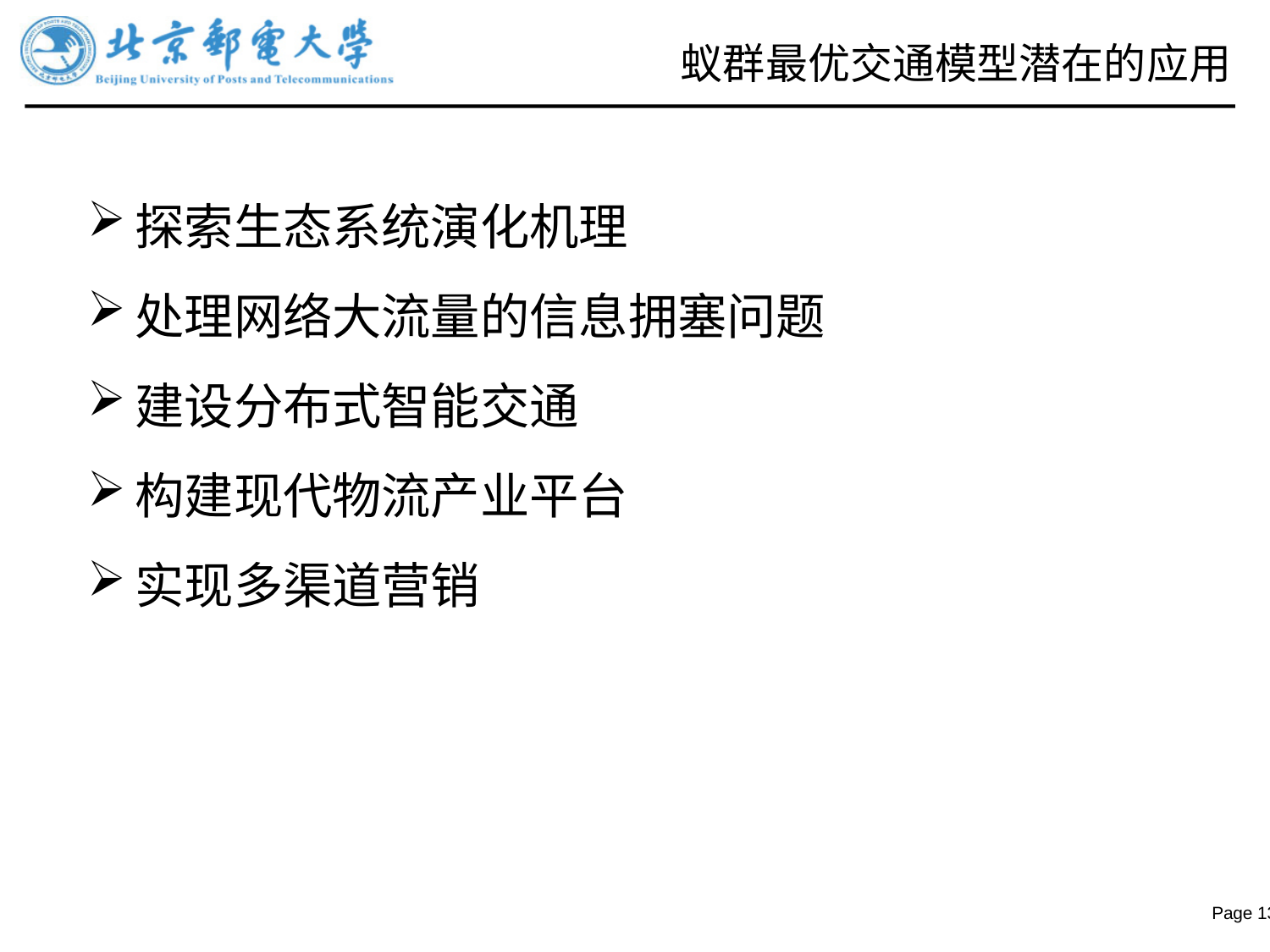

# 蚁群最优交通模型潜在的应用
探索生态系统演化机理
处理网络大流量的信息拥塞问题
建设分布式智能交通
构建现代物流产业平台
实现多渠道营销